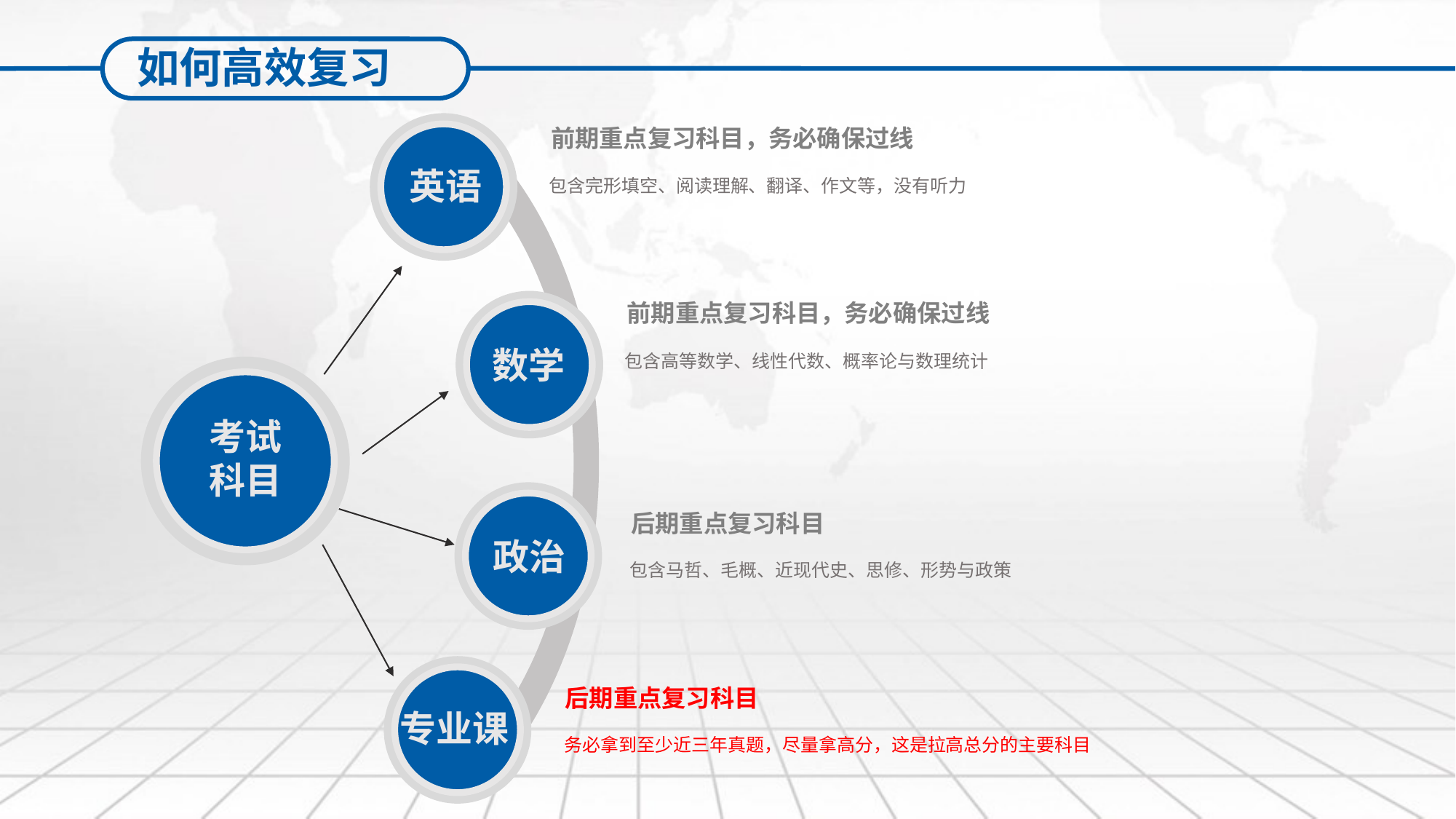

如何高效复习

英语
前期重点复习科目，务必确保过线
包含完形填空、阅读理解、翻译、作文等，没有听力

数学
前期重点复习科目，务必确保过线
包含高等数学、线性代数、概率论与数理统计

考试科目

政治
后期重点复习科目
包含马哲、毛概、近现代史、思修、形势与政策

专业课
后期重点复习科目
务必拿到至少近三年真题，尽量拿高分，这是拉高总分的主要科目